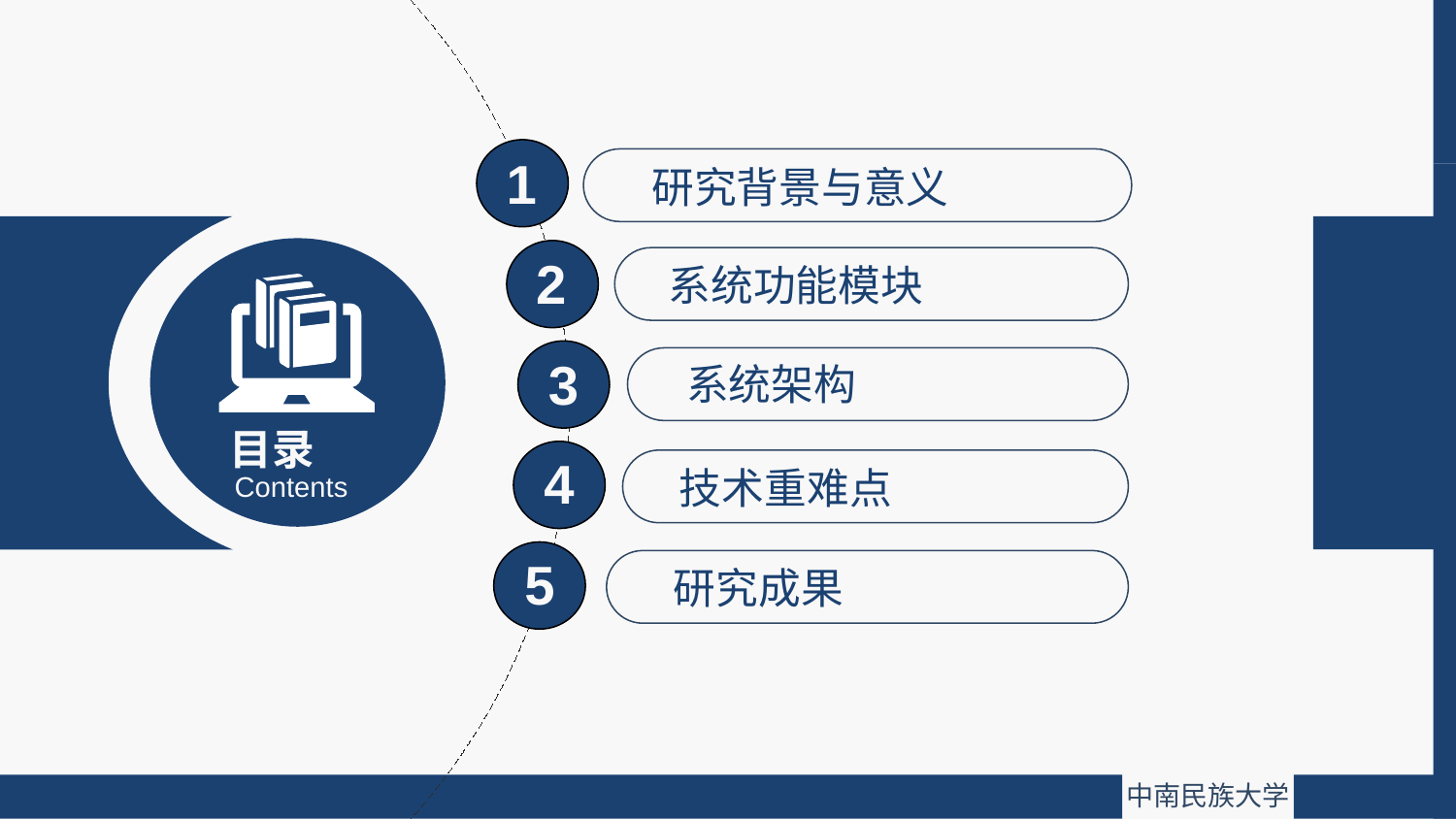

1

研究背景与意义

2

系统功能模块

3

系统架构
目录

4

技术重难点
Contents

5

研究成果
6